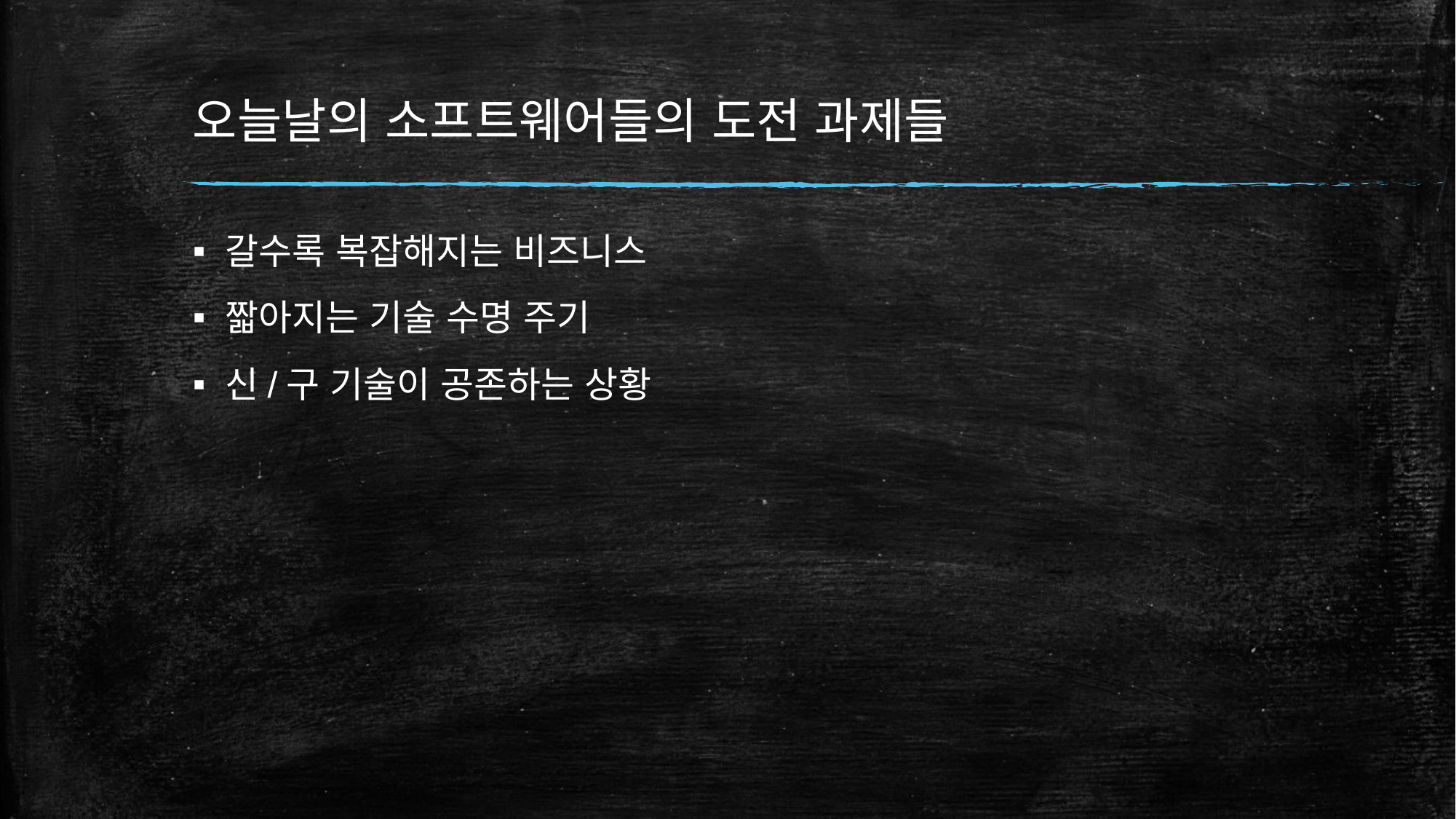

# 오늘날의 소프트웨어들의 도전 과제들
갈수록 복잡해지는 비즈니스
짧아지는 기술 수명 주기
신/구 기술이 공존하는 상황